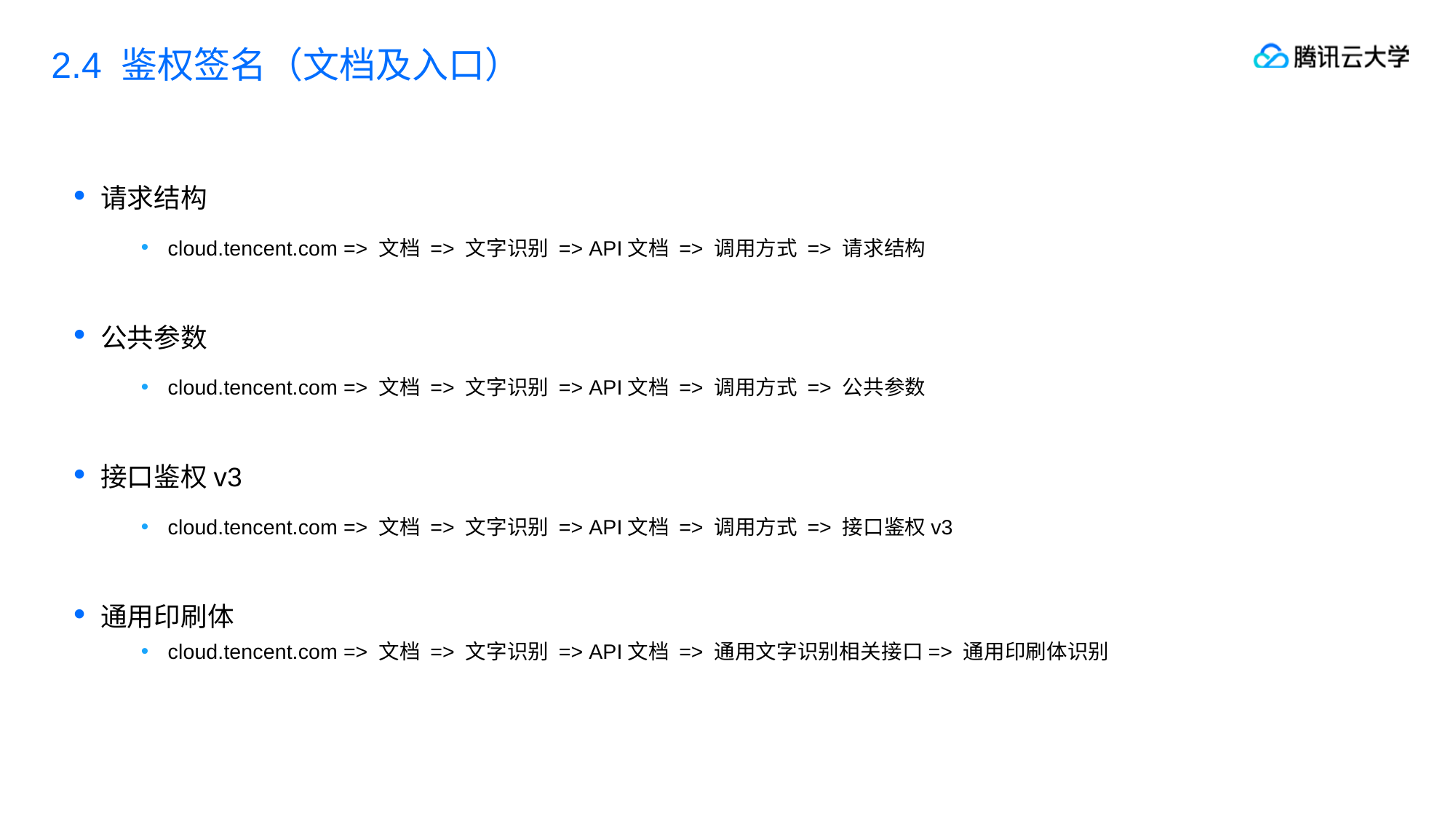

2.4 鉴权签名（文档及入口）
请求结构
cloud.tencent.com => 文档 => 文字识别 => API文档 => 调用方式 => 请求结构
公共参数
cloud.tencent.com => 文档 => 文字识别 => API文档 => 调用方式 => 公共参数
接口鉴权v3
cloud.tencent.com => 文档 => 文字识别 => API文档 => 调用方式 => 接口鉴权v3
通用印刷体
cloud.tencent.com => 文档 => 文字识别 => API文档 => 通用文字识别相关接口=> 通用印刷体识别